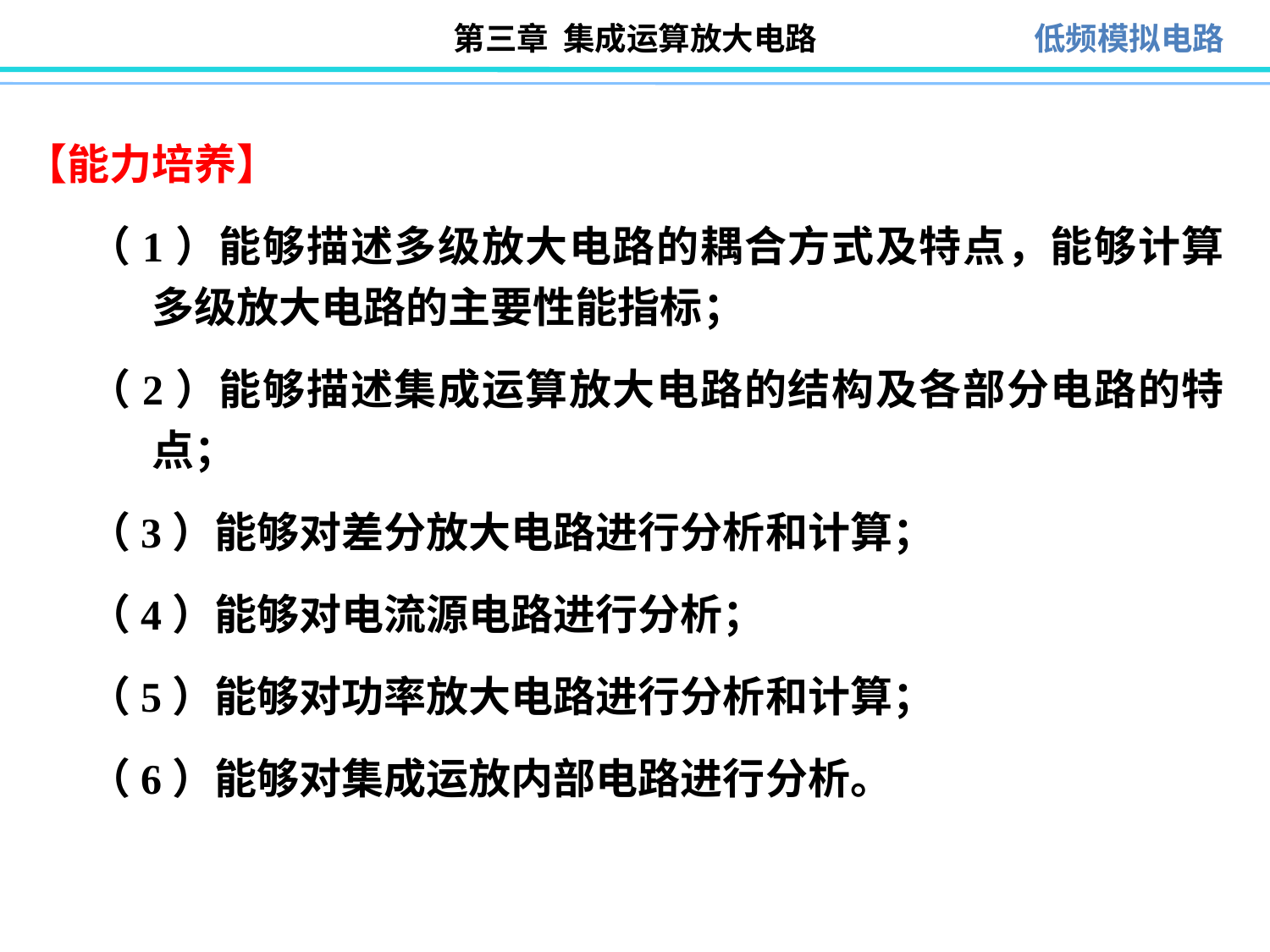

【能力培养】
（1）能够描述多级放大电路的耦合方式及特点，能够计算多级放大电路的主要性能指标；
（2）能够描述集成运算放大电路的结构及各部分电路的特点；
（3）能够对差分放大电路进行分析和计算；
（4）能够对电流源电路进行分析；
（5）能够对功率放大电路进行分析和计算；
（6）能够对集成运放内部电路进行分析。
4